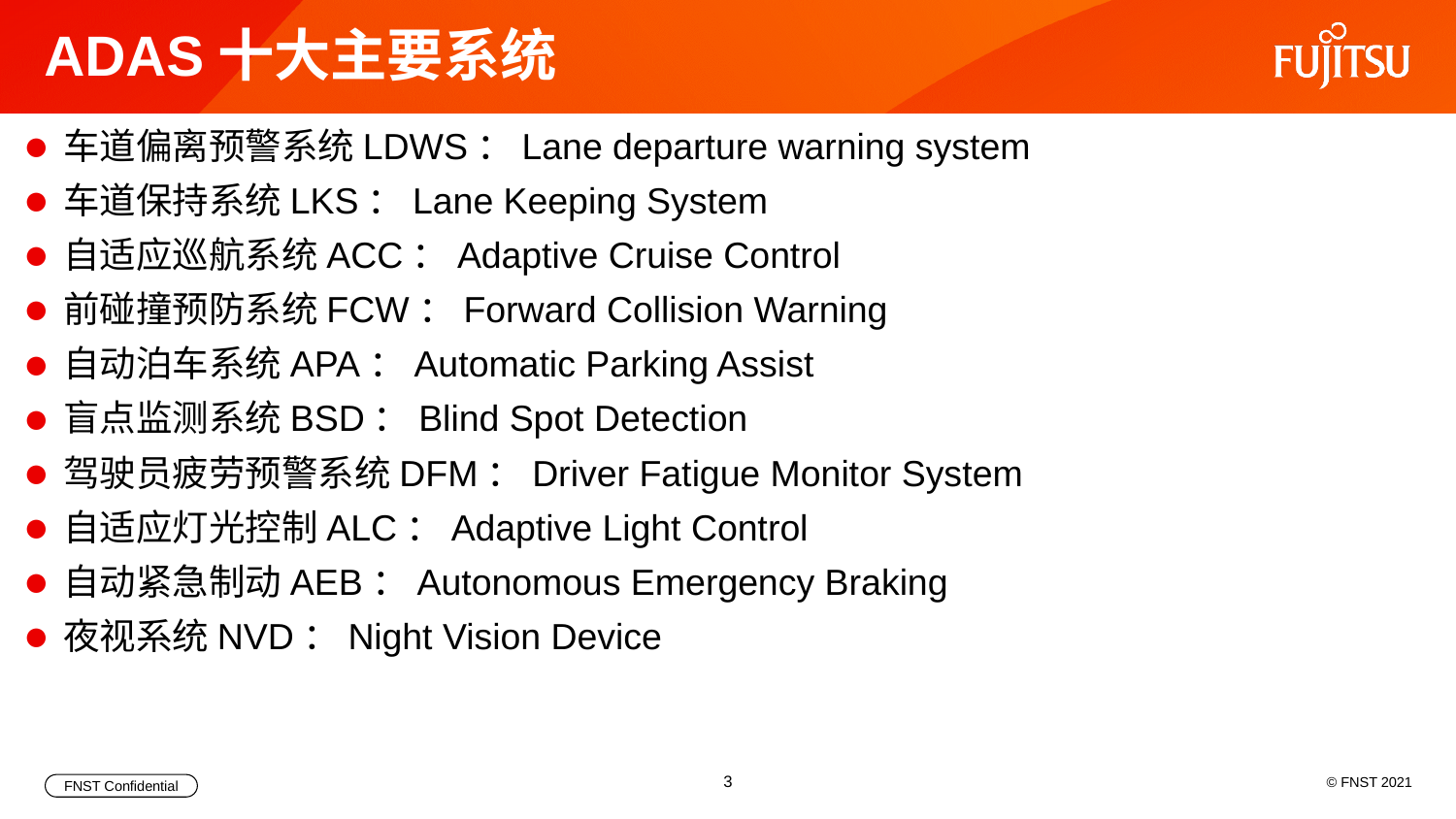

# ADAS十大主要系统
车道偏离预警系统LDWS：‍‍‍‍‍Lane departure warning system
车道保持系统LKS：Lane Keeping System
自适应巡航系统ACC：Adaptive Cruise Control
前碰撞预防系统FCW：Forward Collision Warning
自动泊车系统APA：Automatic Parking Assist
盲点监测系统BSD：Blind Spot Detection
驾驶员疲劳预警系统DFM：Driver Fatigue Monitor System
自适应灯光控制ALC：Adaptive Light Control
自动紧急制动AEB：Autonomous Emergency Braking
夜视系统NVD：Night Vision Device